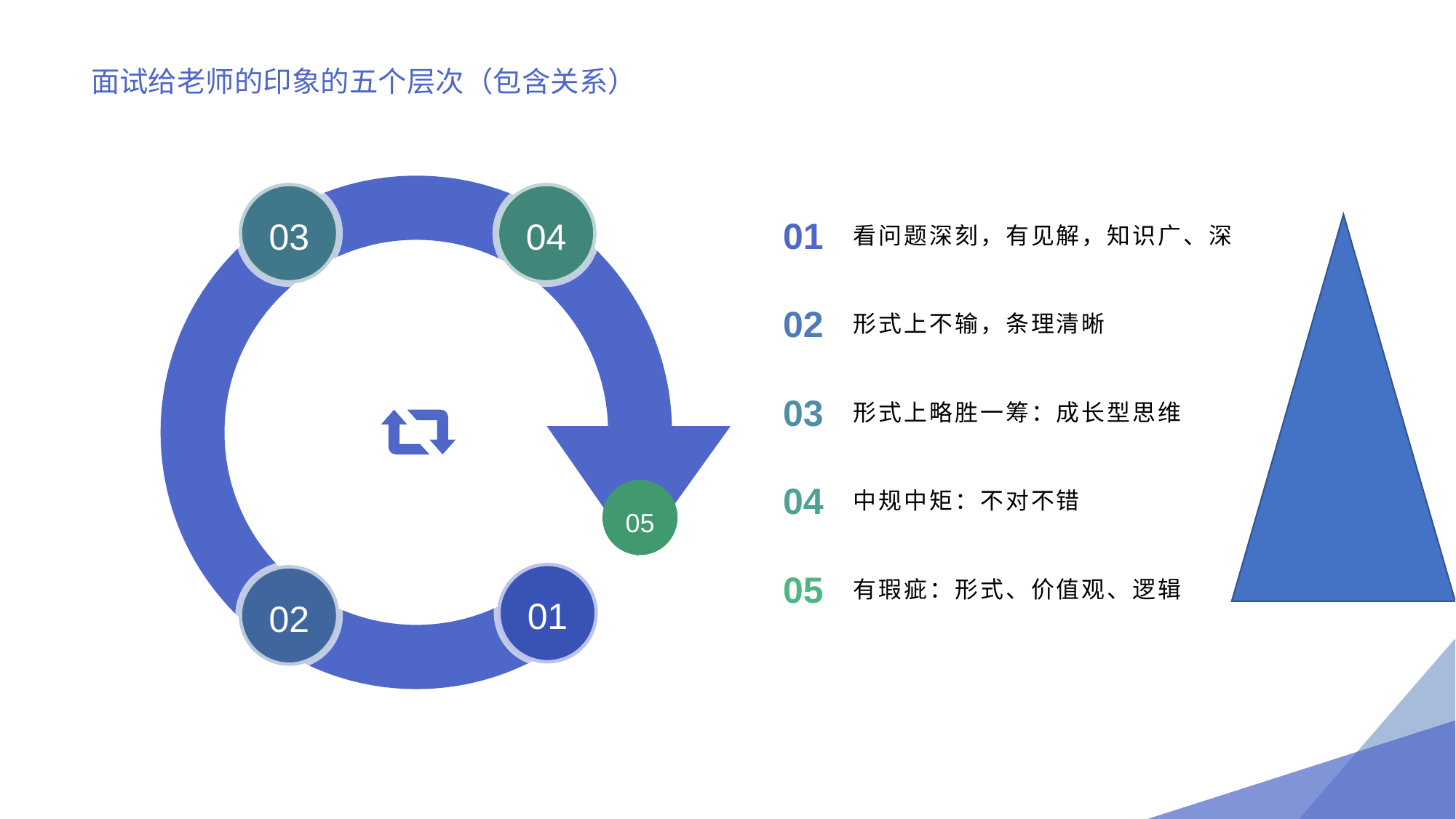

面试给老师的印象的五个层次（包含关系）

03
04
01
看问题深刻，有见解，知识广、深

02
形式上不输，条理清晰

03
形式上略胜一筹：成长型思维

04
中规中矩：不对不错
05
05
有瑕疵：形式、价值观、逻辑
01
02